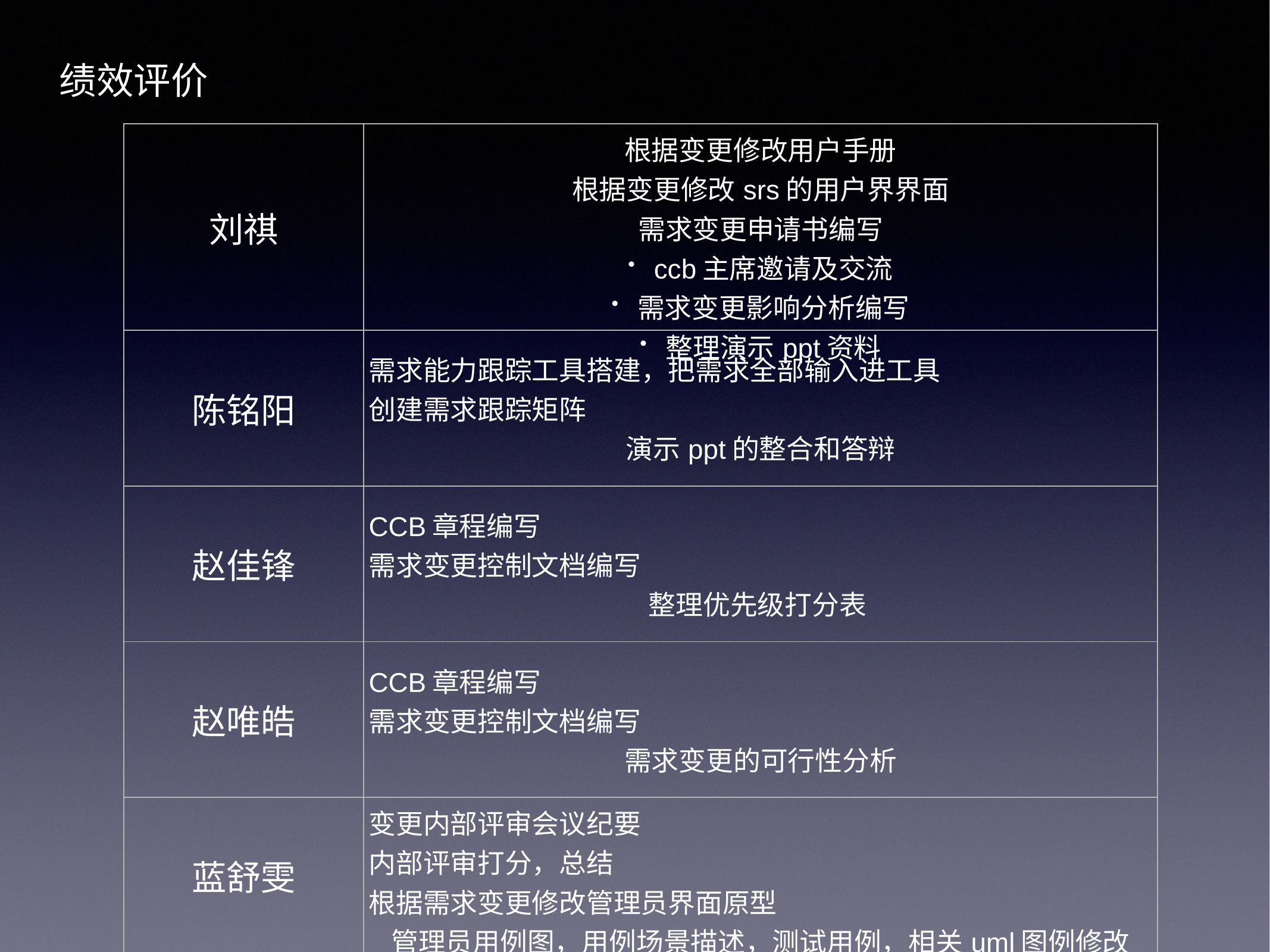

绩效评价
| 刘祺 | 根据变更修改用户手册 根据变更修改srs的用户界界面 需求变更申请书编写 ccb主席邀请及交流 需求变更影响分析编写 整理演示ppt资料 |
| --- | --- |
| 陈铭阳 | 需求能力跟踪工具搭建，把需求全部输入进工具 创建需求跟踪矩阵 演示ppt的整合和答辩 |
| 赵佳锋 | CCB章程编写 需求变更控制文档编写 整理优先级打分表 |
| 赵唯皓 | CCB章程编写 需求变更控制文档编写 需求变更的可行性分析 |
| 蓝舒雯 | 变更内部评审会议纪要 内部评审打分，总结 根据需求变更修改管理员界面原型 管理员用例图，用例场景描述，测试用例，相关uml图例修改 |